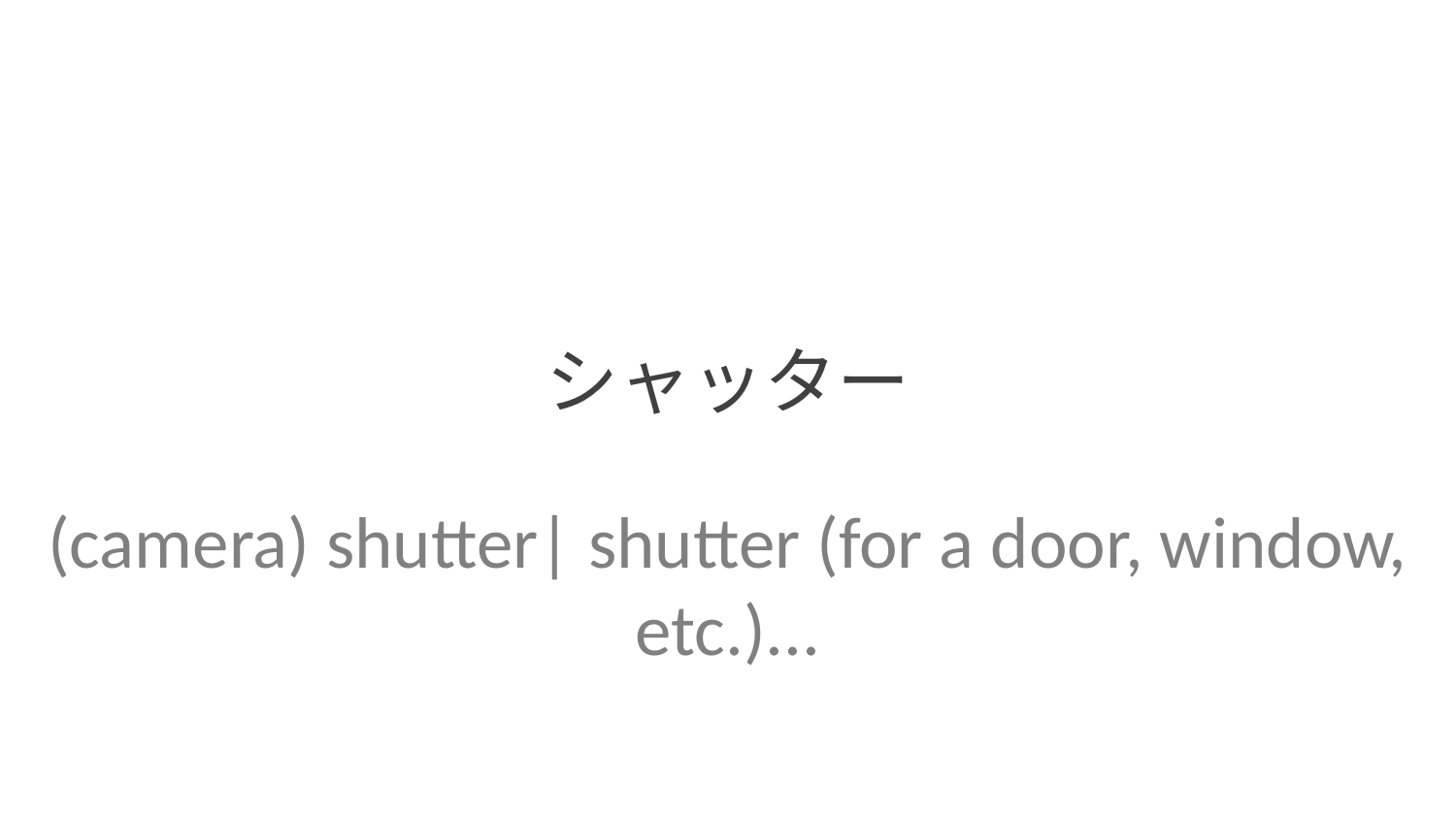

シャッター
(camera) shutter| shutter (for a door, window, etc.)...